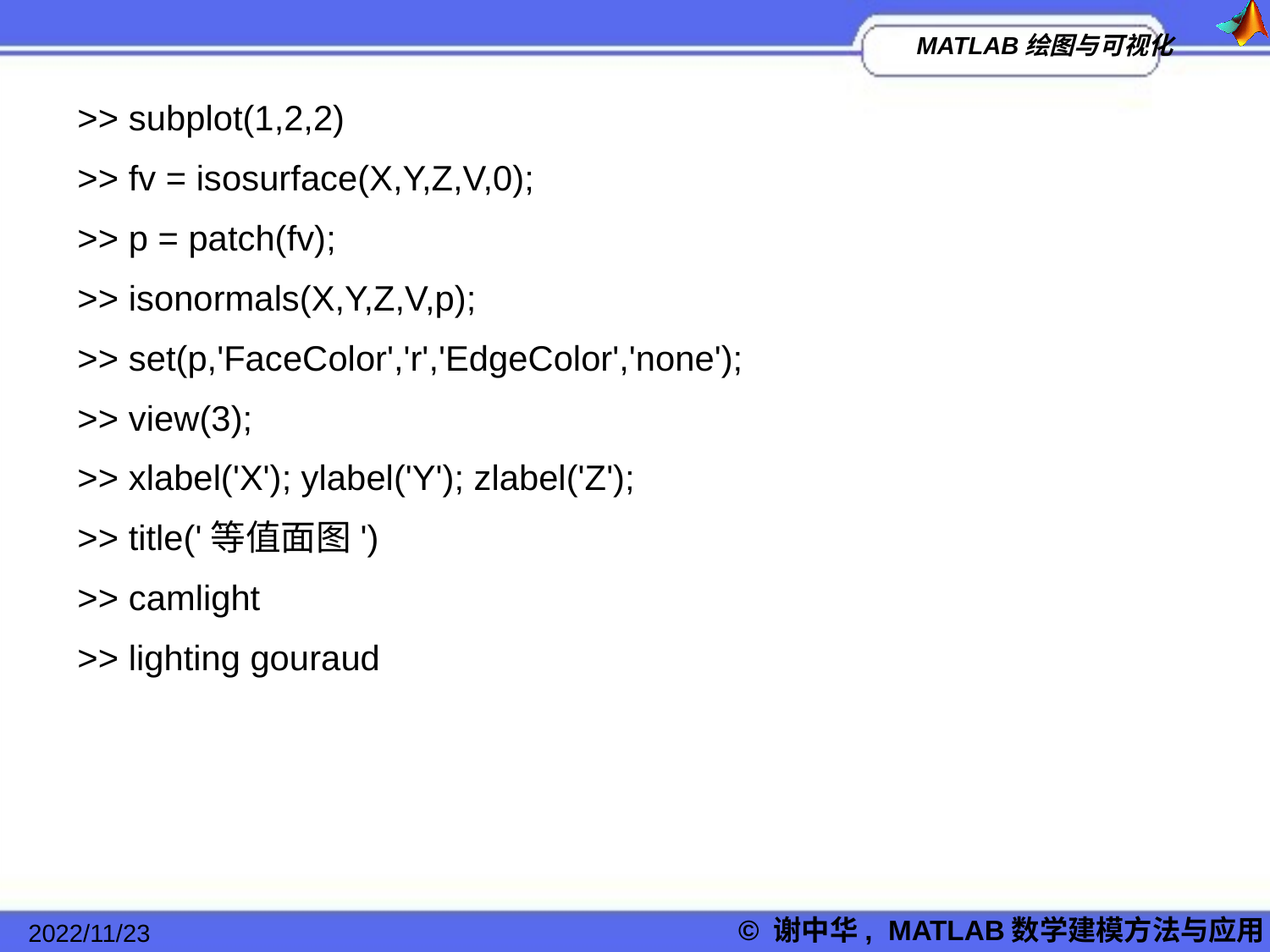

>> subplot(1,2,2)
>> fv = isosurface(X,Y,Z,V,0);
>> p = patch(fv);
>> isonormals(X,Y,Z,V,p);
>> set(p,'FaceColor','r','EdgeColor','none');
>> view(3);
>> xlabel('X'); ylabel('Y'); zlabel('Z');
>> title('等值面图')
>> camlight
>> lighting gouraud
2022/11/23
© 谢中华,  MATLAB数学建模方法与应用